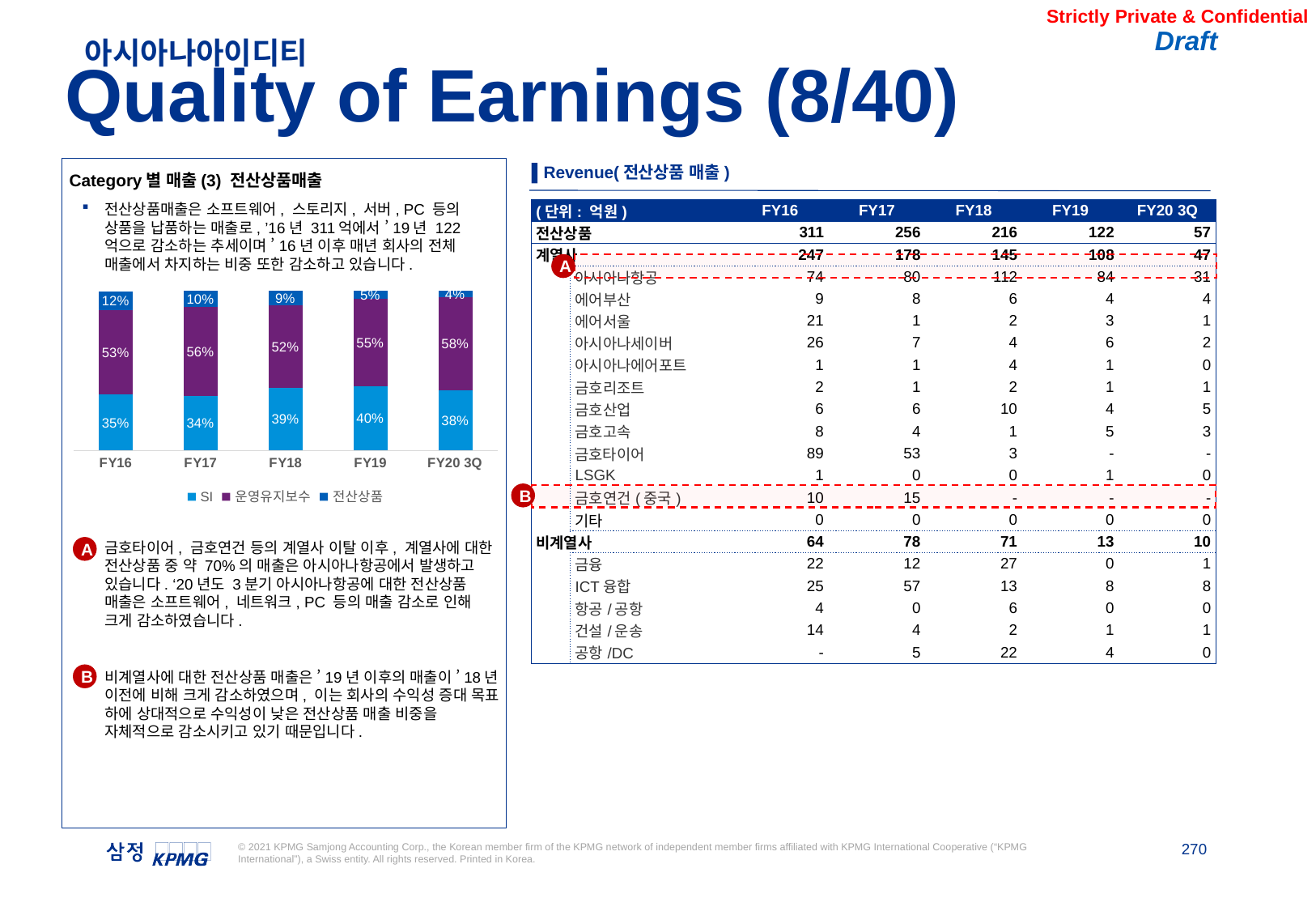

아시아나아이디티
Quality of Earnings (8/40)
▌Revenue(전산상품 매출)

Category별 매출(3) 전산상품매출
전산상품매출은 소프트웨어, 스토리지, 서버, PC 등의 상품을 납품하는 매출로, ’16년 311억에서 ’19년 122억으로 감소하는 추세이며 ’16년 이후 매년 회사의 전체 매출에서 차지하는 비중 또한 감소하고 있습니다.

금호타이어, 금호연건 등의 계열사 이탈 이후, 계열사에 대한 전산상품 중 약 70%의 매출은 아시아나항공에서 발생하고 있습니다. ‘20년도 3분기 아시아나항공에 대한 전산상품 매출은 소프트웨어, 네트워크, PC 등의 매출 감소로 인해 크게 감소하였습니다.

비계열사에 대한 전산상품 매출은 ’19년 이후의 매출이 ’18년 이전에 비해 크게 감소하였으며, 이는 회사의 수익성 증대 목표 하에 상대적으로 수익성이 낮은 전산상품 매출 비중을 자체적으로 감소시키고 있기 때문입니다.

| (단위: 억원) |  | FY16 | FY17 | FY18 | FY19 | FY20 3Q |
| --- | --- | --- | --- | --- | --- | --- |
| 전산상품 |  | 311 | 256 | 216 | 122 | 57 |
| 계열사 |  | 247 | 178 | 145 | 108 | 47 |
|  | 아시아나항공 | 74 | 80 | 112 | 84 | 31 |
|  | 에어부산 | 9 | 8 | 6 | 4 | 4 |
|  | 에어서울 | 21 | 1 | 2 | 3 | 1 |
|  | 아시아나세이버 | 26 | 7 | 4 | 6 | 2 |
|  | 아시아나에어포트 | 1 | 1 | 4 | 1 | 0 |
|  | 금호리조트 | 2 | 1 | 2 | 1 | 1 |
|  | 금호산업 | 6 | 6 | 10 | 4 | 5 |
|  | 금호고속 | 8 | 4 | 1 | 5 | 3 |
|  | 금호타이어 | 89 | 53 | 3 | - | - |
|  | LSGK | 1 | 0 | 0 | 1 | 0 |
|  | 금호연건(중국) | 10 | 15 | - | - | - |
|  | 기타 | 0 | 0 | 0 | 0 | 0 |
| 비계열사 |  | 64 | 78 | 71 | 13 | 10 |
|  | 금융 | 22 | 12 | 27 | 0 | 1 |
|  | ICT융합 | 25 | 57 | 13 | 8 | 8 |
|  | 항공/공항 | 4 | 0 | 6 | 0 | 0 |
|  | 건설/운송 | 14 | 4 | 2 | 1 | 1 |
|  | 공항/DC | - | 5 | 22 | 4 | 0 |

### Chart

| Category | SI | 운영유지보수 | 전산상품 |
|---|---|---|---|
| FY16 | 0.3508771929824561 | 0.5274853801169591 | 0.1212475633528265 |
| FY17 | 0.3422973492124472 | 0.5593545908567038 | 0.09834805993084902 |
| FY18 | 0.3930327868852459 | 0.5188524590163934 | 0.08852459016393442 |
| FY19 | 0.4026818366517676 | 0.5481511580658269 | 0.04957334416903698 |
| FY20 3Q | 0.37797416723317473 | 0.5832766825288919 | 0.03874915023793338 |
A
B

A
B